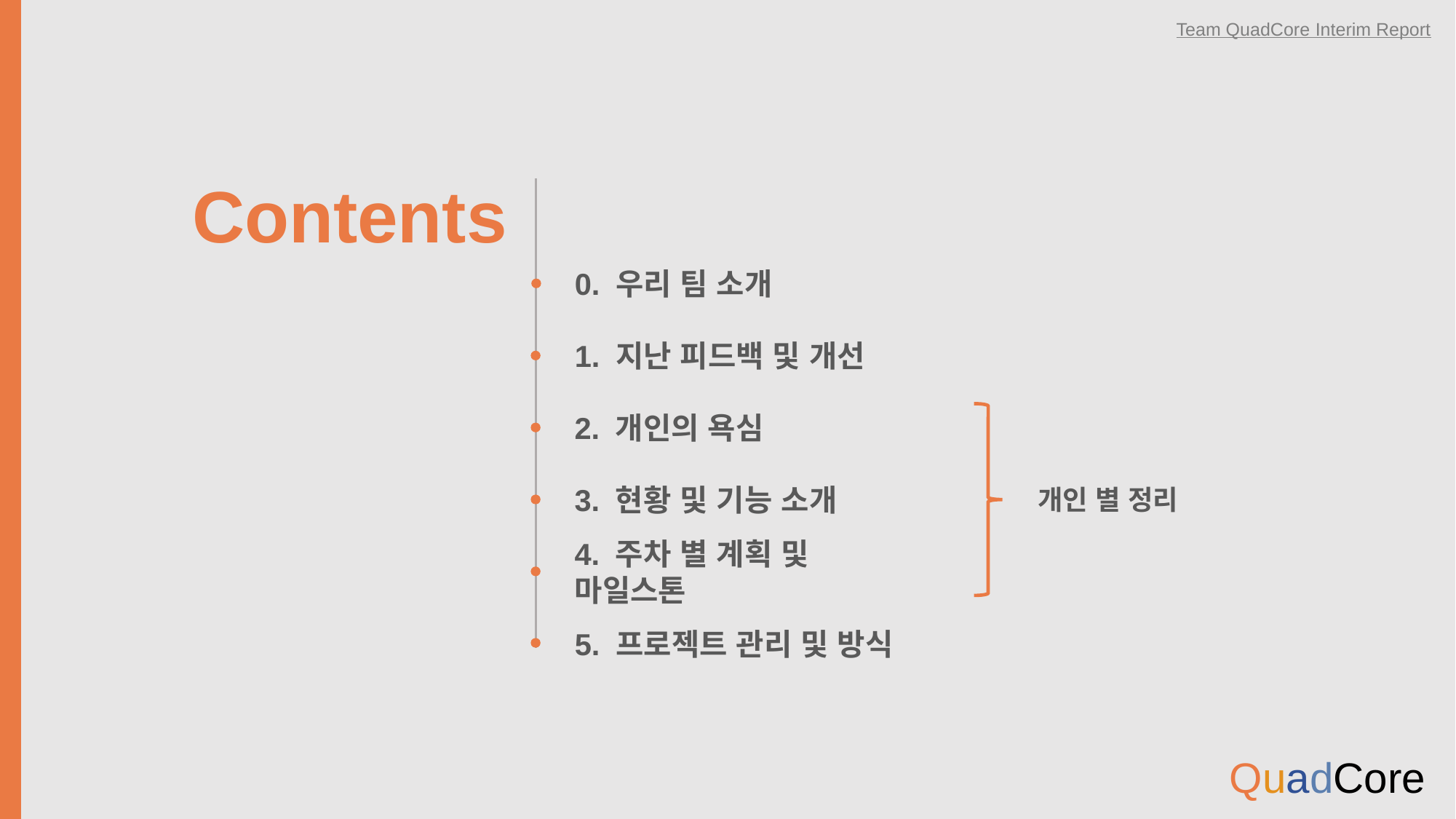

Contents

0. 우리 팀 소개
1. 지난 피드백 및 개선
2. 개인의 욕심

3. 현황 및 기능 소개
개인 별 정리
4. 주차 별 계획 및 마일스톤
5. 프로젝트 관리 및 방식